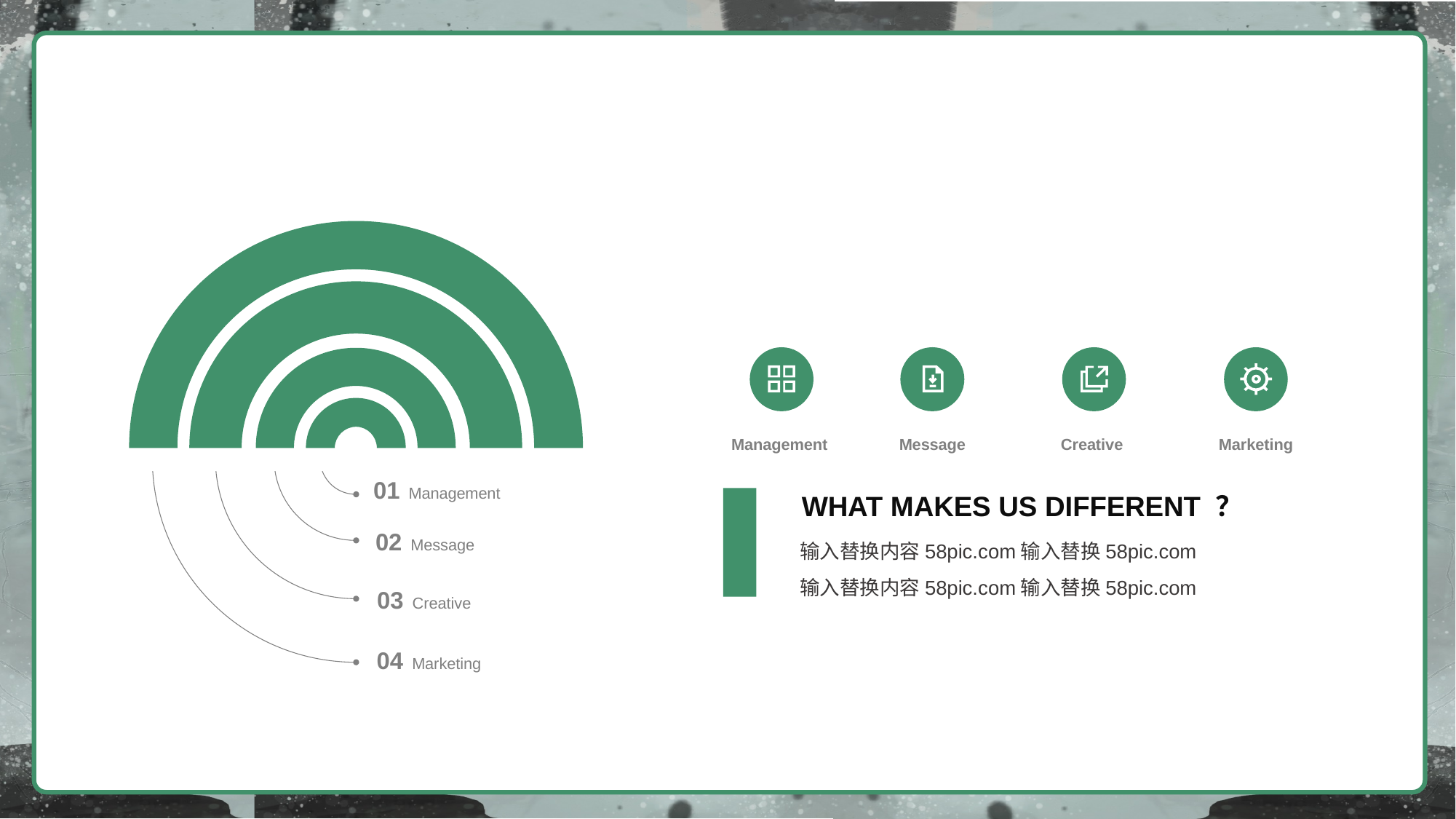

Management
Message
Creative
Marketing
01  Management

WHAT MAKES US DIFFERENT ？

02  Message
输入替换内容58pic.com输入替换58pic.com输入替换内容58pic.com输入替换58pic.com
03  Creative
04  Marketing